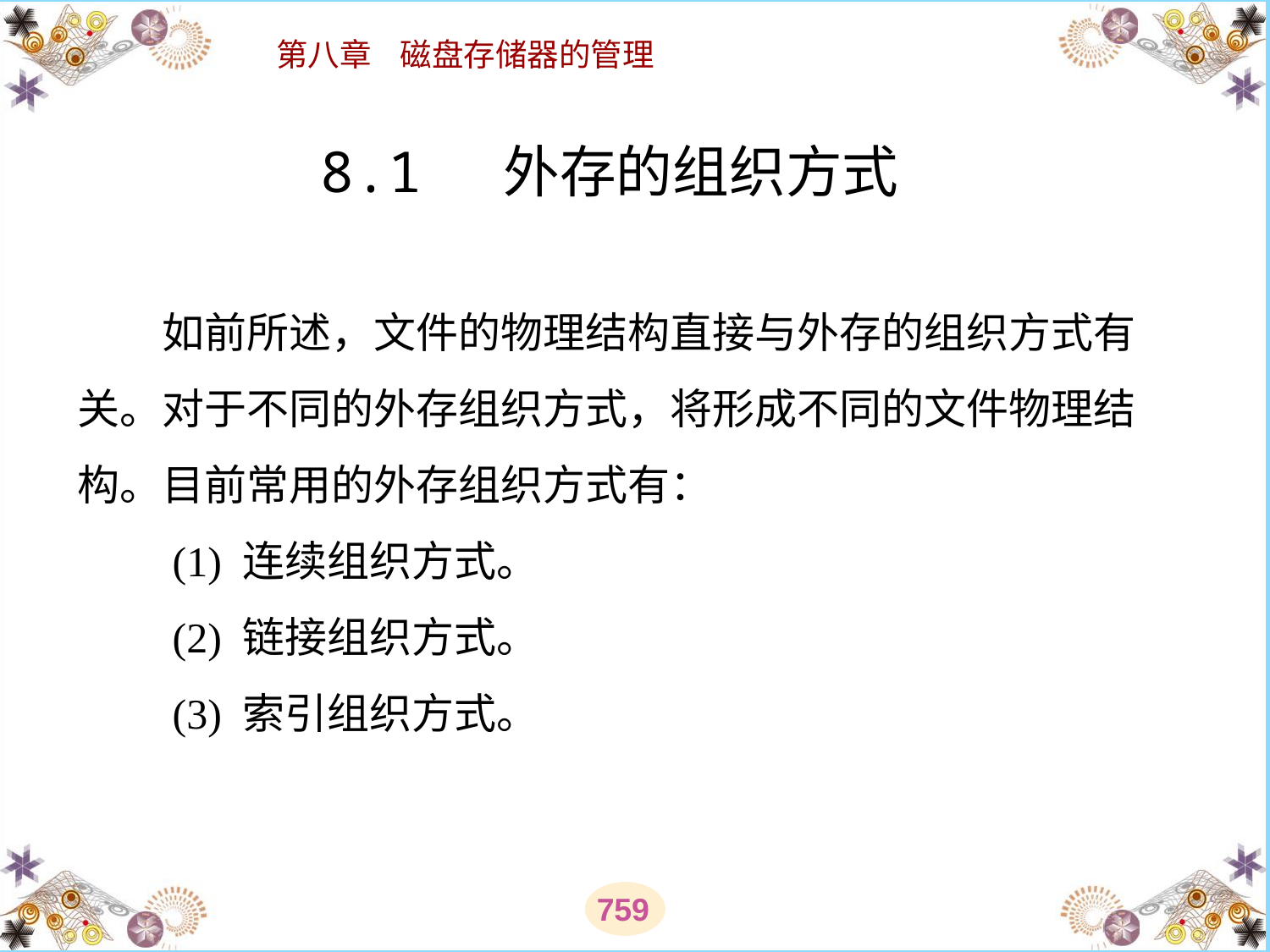

# 8.1  外存的组织方式 　　如前所述，文件的物理结构直接与外存的组织方式有关。对于不同的外存组织方式，将形成不同的文件物理结构。目前常用的外存组织方式有： 　　(1) 连续组织方式。 　　(2) 链接组织方式。 　　(3) 索引组织方式。